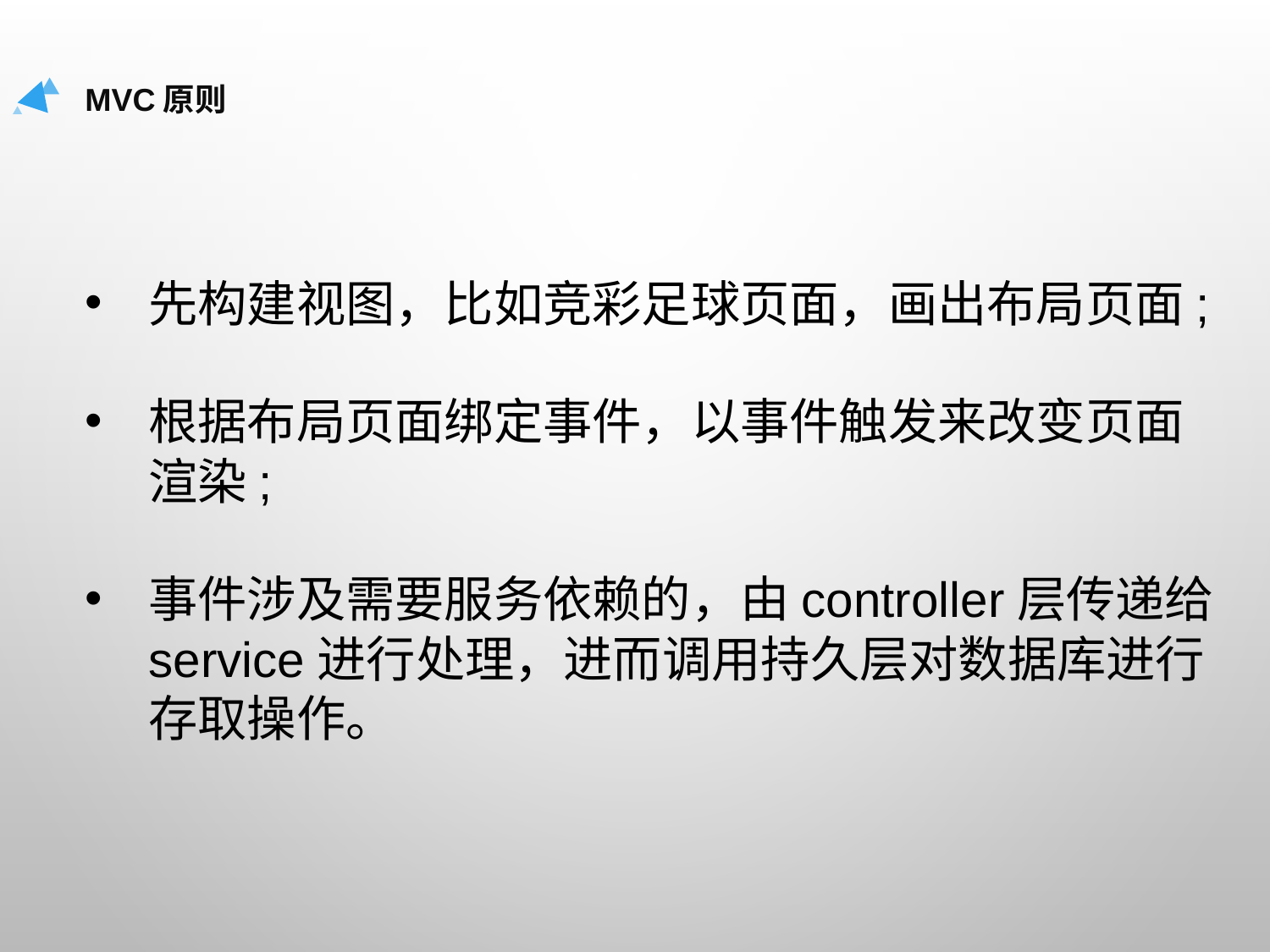

MVC原则

先构建视图，比如竞彩足球页面，画出布局页面;

根据布局页面绑定事件，以事件触发来改变页面渲染;

事件涉及需要服务依赖的，由controller层传递给service进行处理，进而调用持久层对数据库进行存取操作。